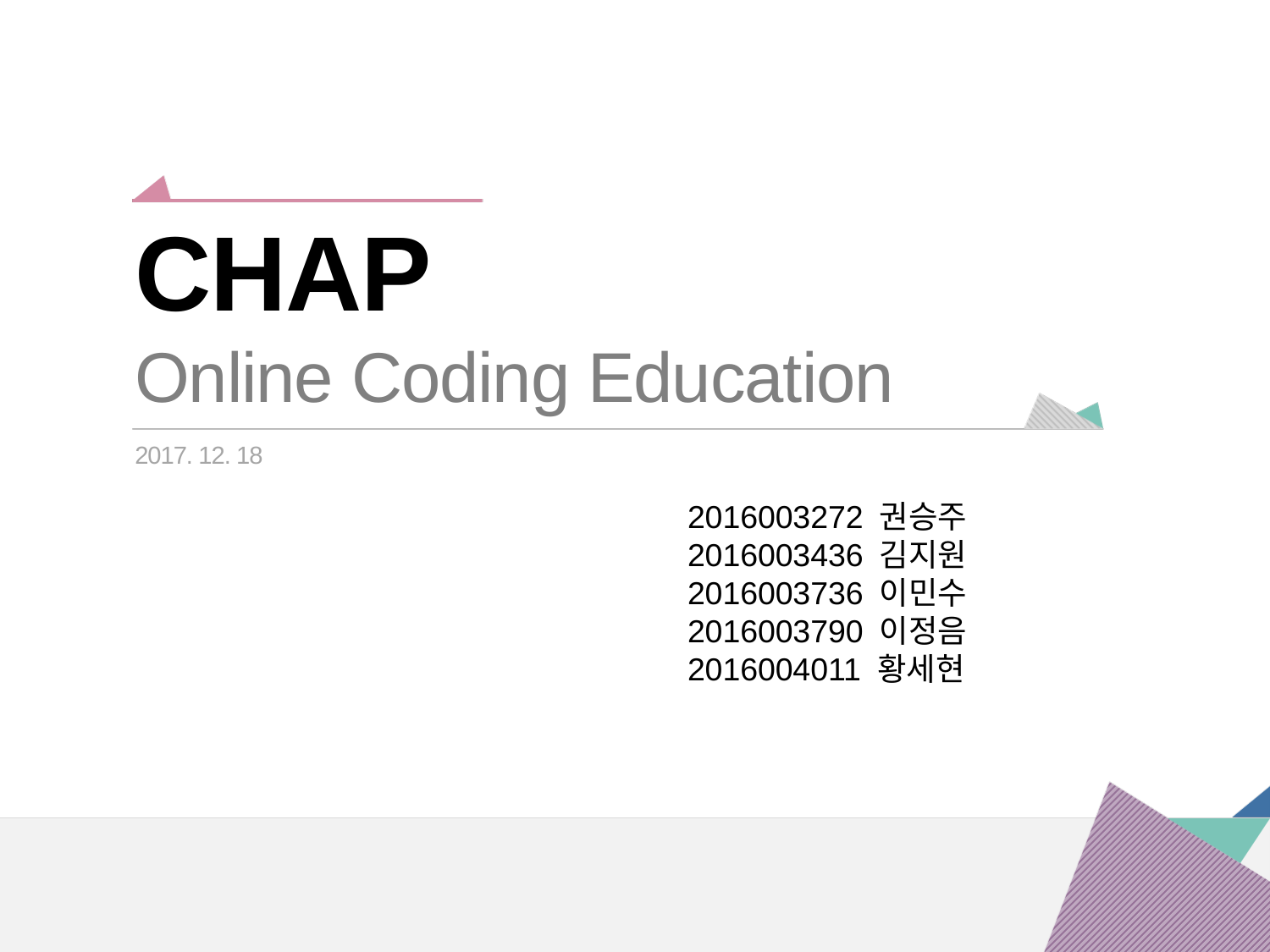

CHAP
Online Coding Education
2017. 12. 18
2016003272 권승주
2016003436 김지원
2016003736 이민수
2016003790 이정음
2016004011 황세현